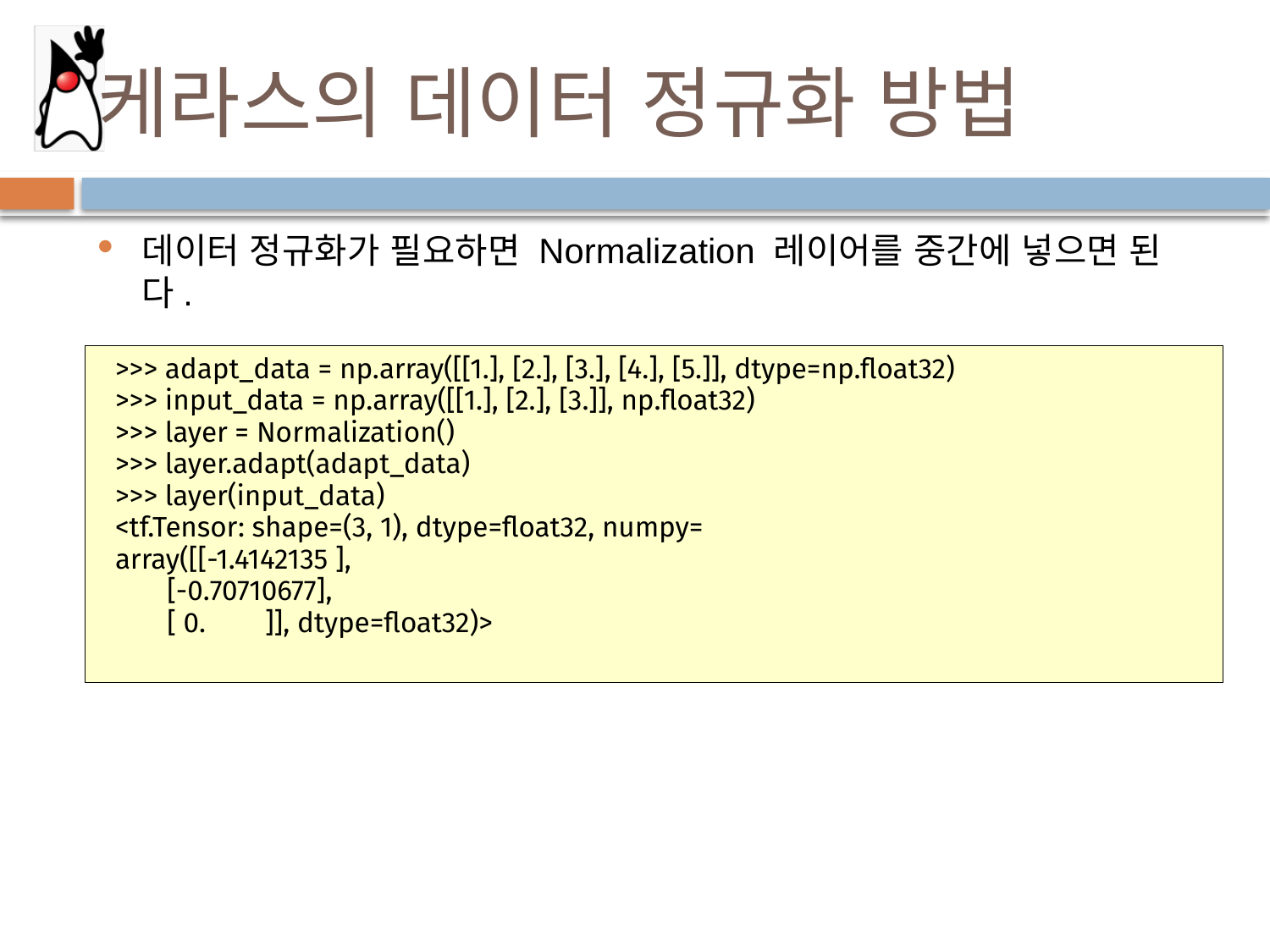

# 케라스의 데이터 정규화 방법
데이터 정규화가 필요하면 Normalization 레이어를 중간에 넣으면 된다.
>>> adapt_data = np.array([[1.], [2.], [3.], [4.], [5.]], dtype=np.float32)
>>> input_data = np.array([[1.], [2.], [3.]], np.float32)
>>> layer = Normalization()
>>> layer.adapt(adapt_data)
>>> layer(input_data)
<tf.Tensor: shape=(3, 1), dtype=float32, numpy=
array([[-1.4142135 ],
       [-0.70710677],
       [ 0.        ]], dtype=float32)>